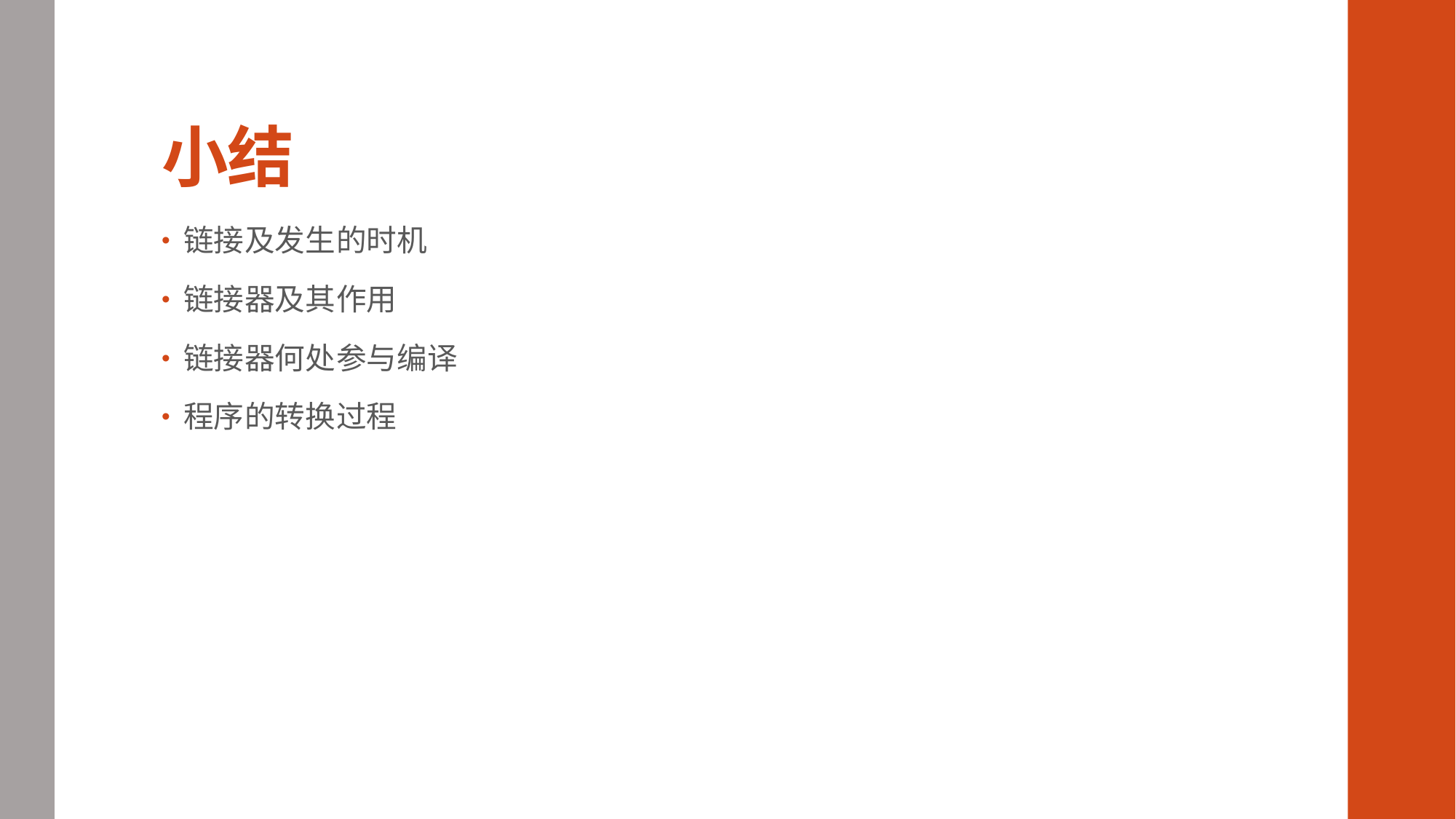

# 小结
链接及发生的时机
链接器及其作用
链接器何处参与编译
程序的转换过程